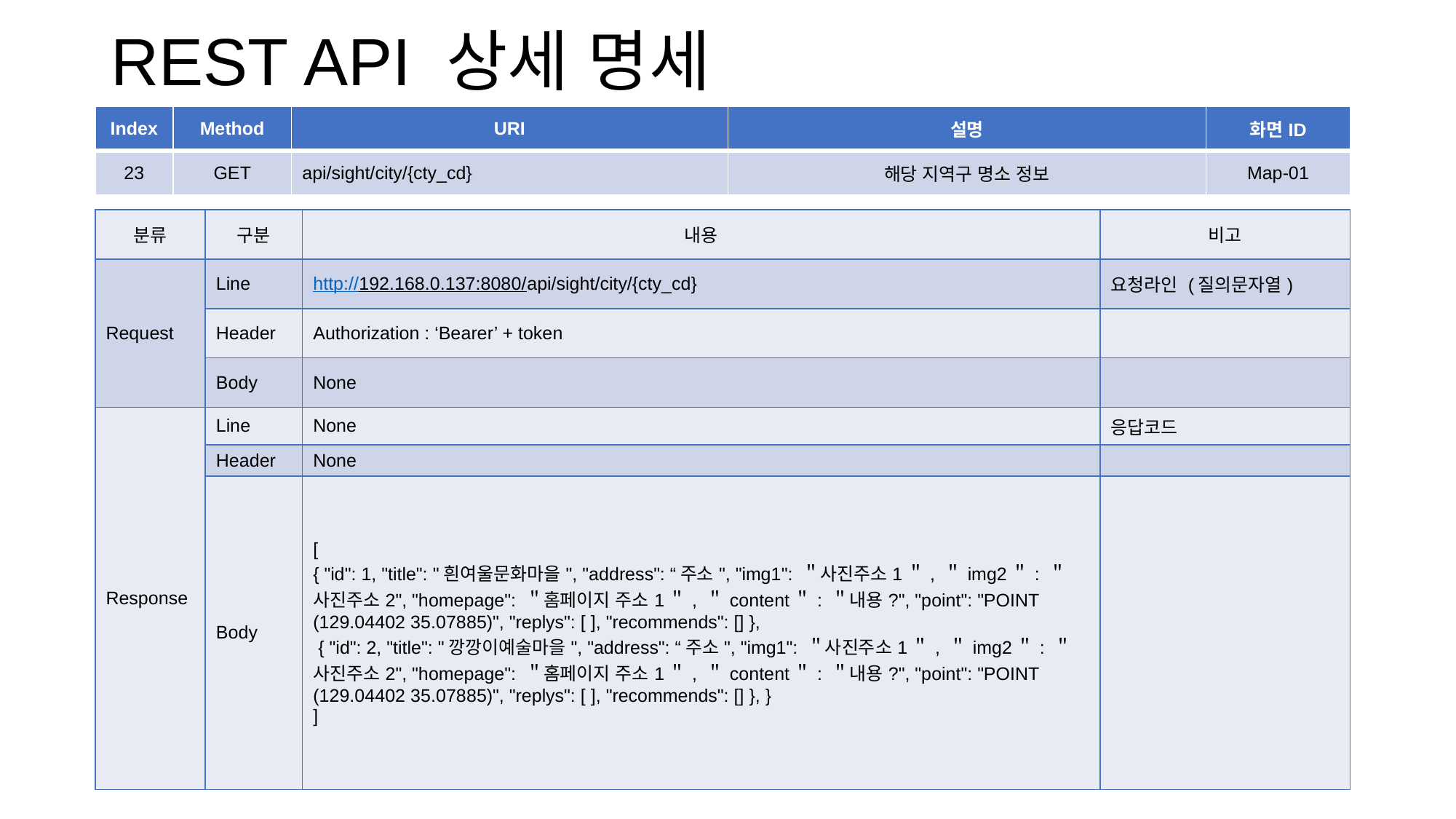

# REST API 상세 명세
| Index | Method | URI | 설명 | 화면ID |
| --- | --- | --- | --- | --- |
| 23 | GET | api/sight/city/{cty\_cd} | 해당 지역구 명소 정보 | Map-01 |
| 분류 | 구분 | 내용 | 비고 |
| --- | --- | --- | --- |
| Request | Line | http://192.168.0.137:8080/api/sight/city/{cty\_cd} | 요청라인 (질의문자열) |
|  | Header | Authorization : ‘Bearer’ + token |  |
|  | Body | None |  |
| Response | Line | None | 응답코드 |
|  | Header | None |  |
|  | Body | [ { "id": 1, "title": "흰여울문화마을", "address": “주소", "img1": ＂사진주소1＂, ＂img2＂: ＂사진주소2", "homepage": ＂홈페이지 주소1＂, ＂content＂: ＂내용?", "point": "POINT (129.04402 35.07885)", "replys": [ ], "recommends": [] }, { "id": 2, "title": "깡깡이예술마을", "address": “주소", "img1": ＂사진주소1＂, ＂img2＂: ＂사진주소2", "homepage": ＂홈페이지 주소1＂, ＂content＂: ＂내용?", "point": "POINT (129.04402 35.07885)", "replys": [ ], "recommends": [] }, } ] |  |